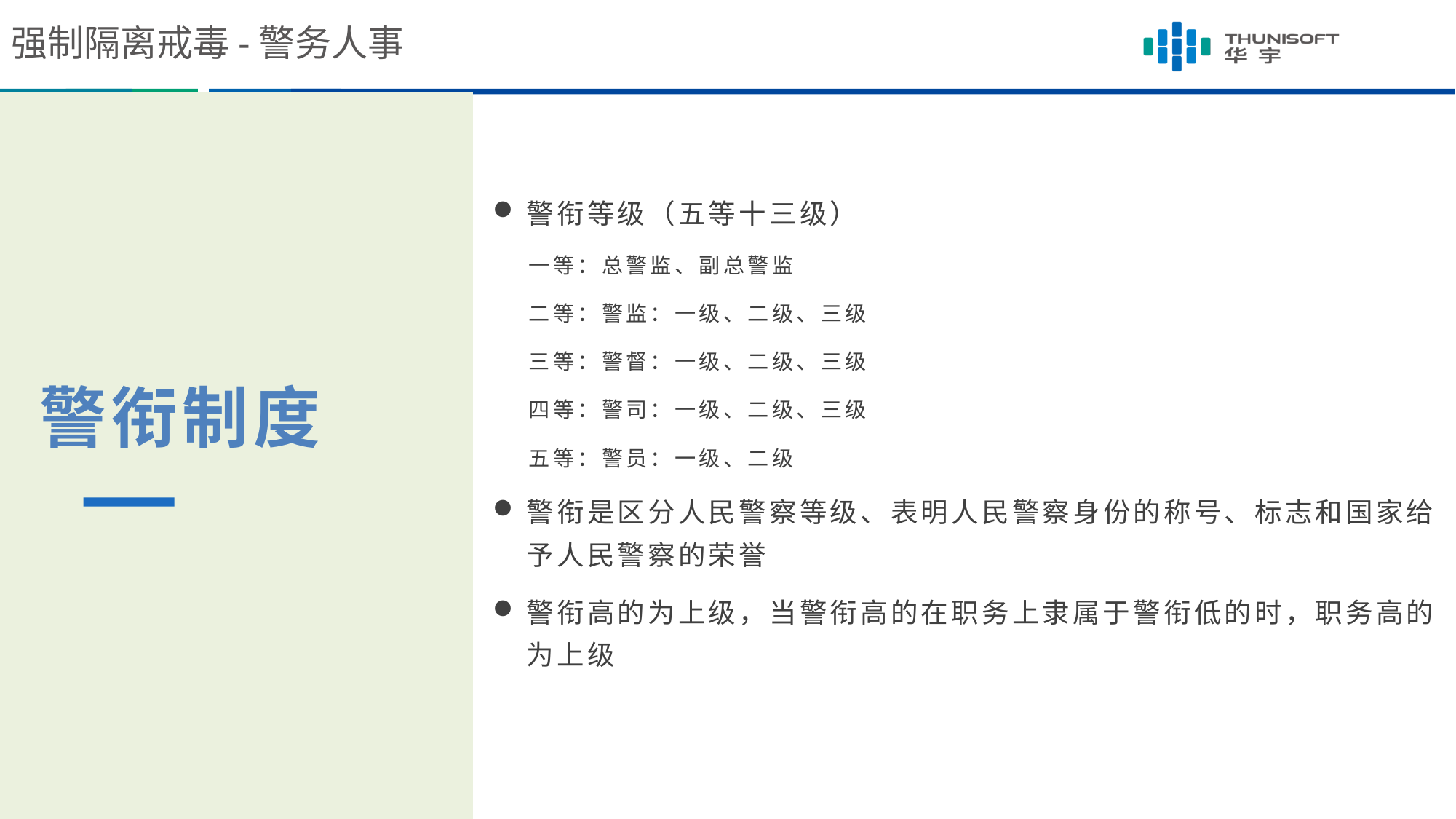

强制隔离戒毒-警务人事

警衔等级（五等十三级）
    一等：总警监、副总警监
    二等：警监：一级、二级、三级
    三等：警督：一级、二级、三级
    四等：警司：一级、二级、三级
    五等：警员：一级、二级
警衔是区分人民警察等级、表明人民警察身份的称号、标志和国家给予人民警察的荣誉
警衔高的为上级，当警衔高的在职务上隶属于警衔低的时，职务高的为上级

警衔制度

120